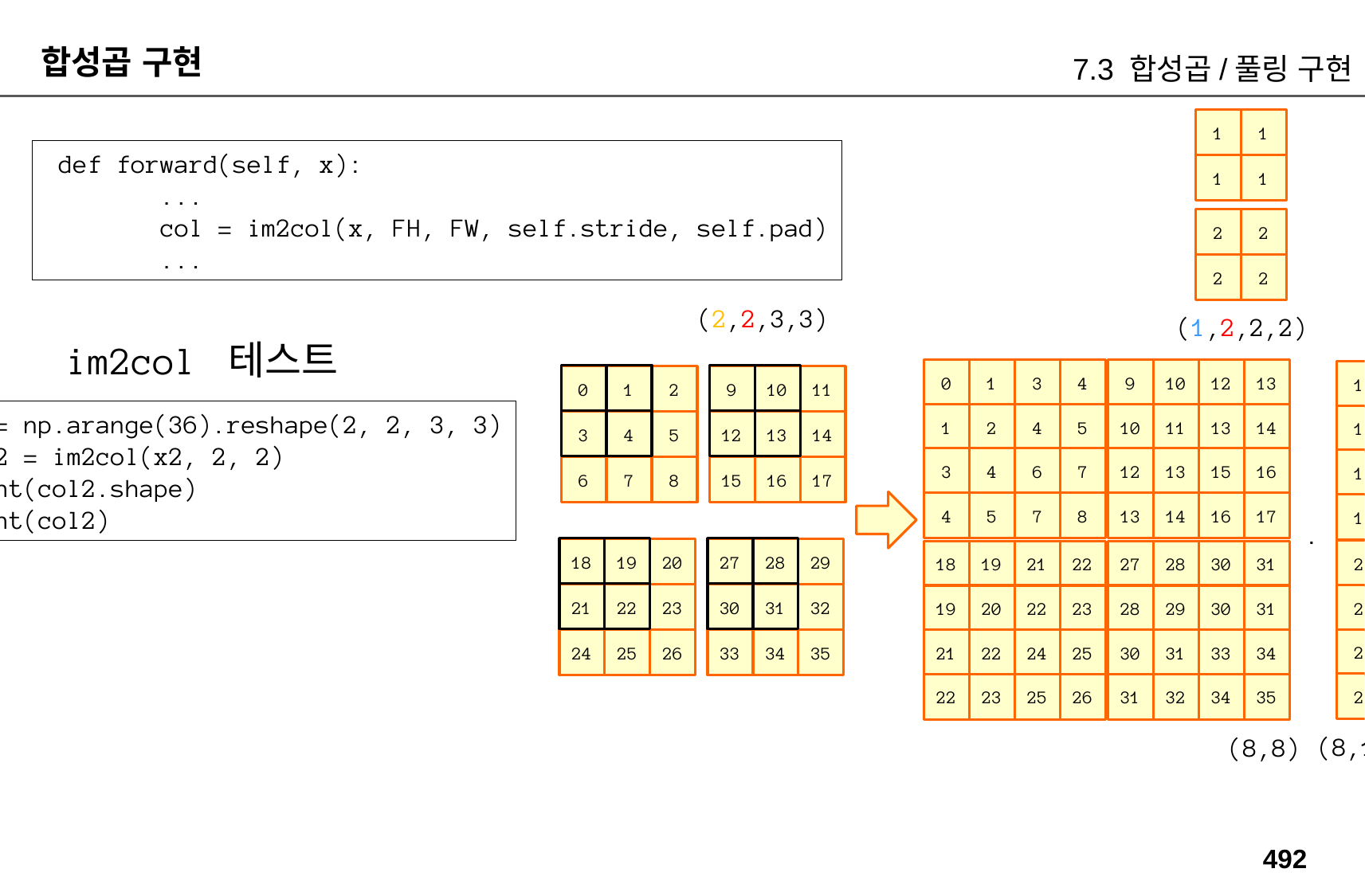

합성곱 구현
7.3 합성곱/풀링 구현
1
1
 def forward(self, x):
        ...
        col = im2col(x, FH, FW, self.stride, self.pad)
        ...
1
1
2
2
2
2
(2,2,3,3)
(1,2,2,2)
im2col 테스트
0
1
3
4
9
10
12
13
1

0
1
2
9
10
11
x2 = np.arange(36).reshape(2, 2, 3, 3)
col2 = im2col(x2, 2, 2)
print(col2.shape)
print(col2)
1
2
4
5
10
11
13
14
1
3
4
5
12
13
14
3
4
6
7
12
13
15
16
1
6
7
8
15
16
17

4
5
7
8
13
14
16
17
1
.

18
19
20
27
28
29
2
18
19
21
22
27
28
30
31
(2,1,2,2)
21
22
23
30
31
32
2
19
20
22
23
28
29
30
31
2
24
25
26
33
34
35
21
22
24
25
30
31
33
34
2
22
23
25
26
31
32
34
35
(8,1)
(8,8)